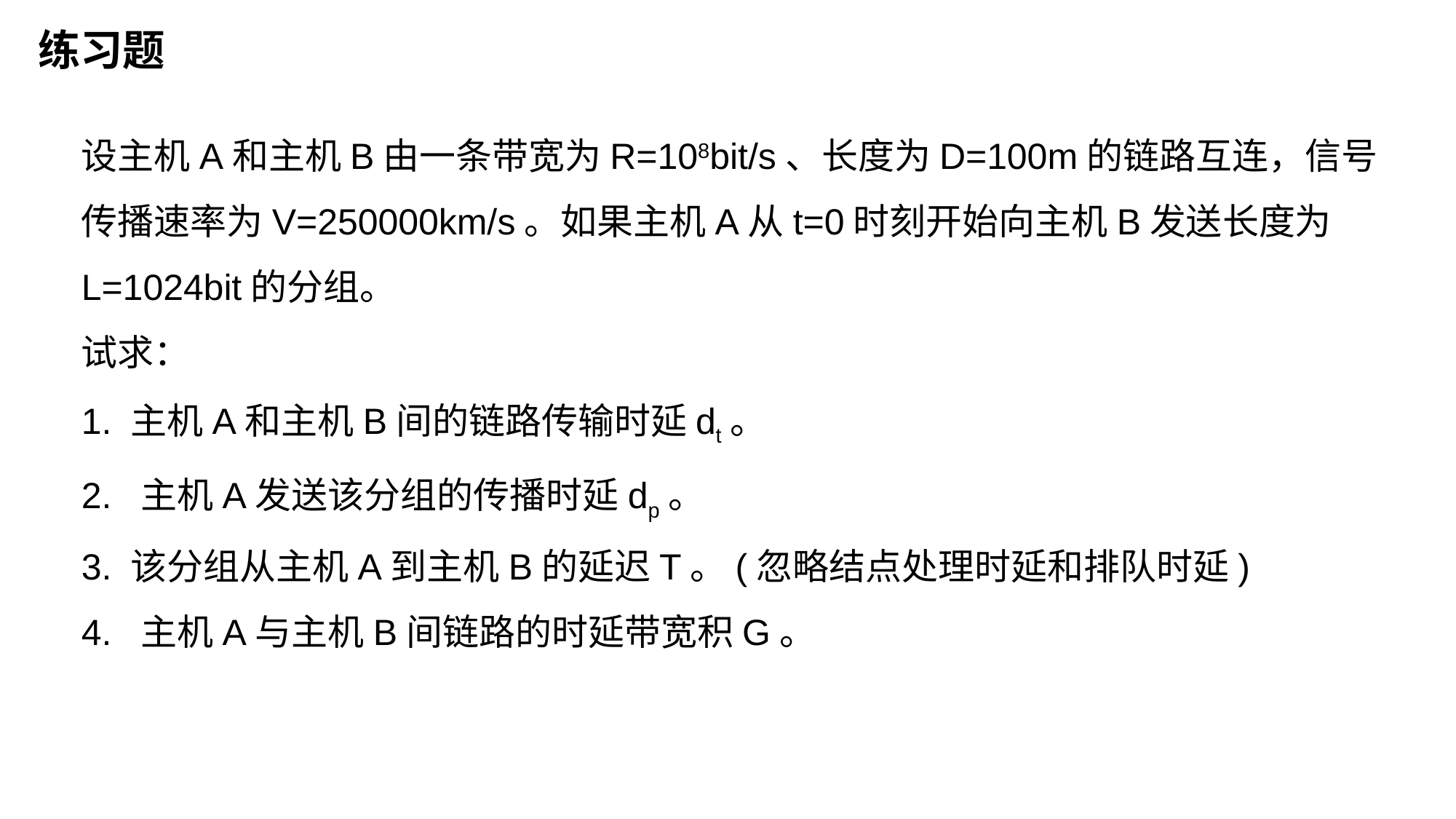

练习题
设主机A和主机B由一条带宽为R=108bit/s、长度为D=100m的链路互连，信号传播速率为V=250000km/s。如果主机A从t=0时刻开始向主机B发送长度为 L=1024bit的分组。
试求：
1. 主机A和主机B间的链路传输时延dt。
2.  主机A发送该分组的传播时延dp。
3. 该分组从主机A到主机B的延迟T。(忽略结点处理时延和排队时延)
4.  主机A与主机B间链路的时延带宽积G。